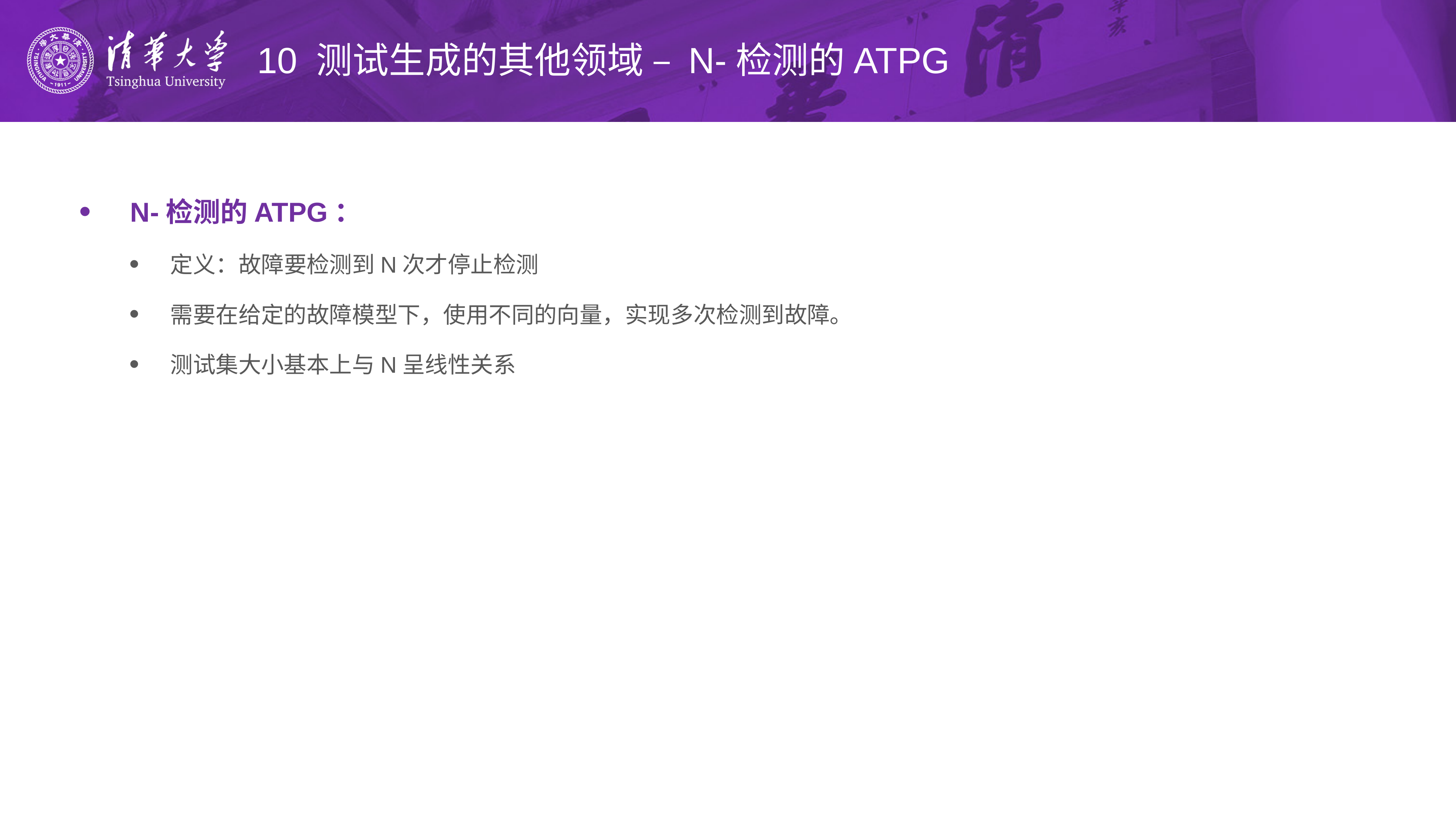

# 10 测试生成的其他领域 – N-检测的ATPG
N-检测的ATPG：
定义：故障要检测到N次才停止检测
需要在给定的故障模型下，使用不同的向量，实现多次检测到故障。
测试集大小基本上与N呈线性关系